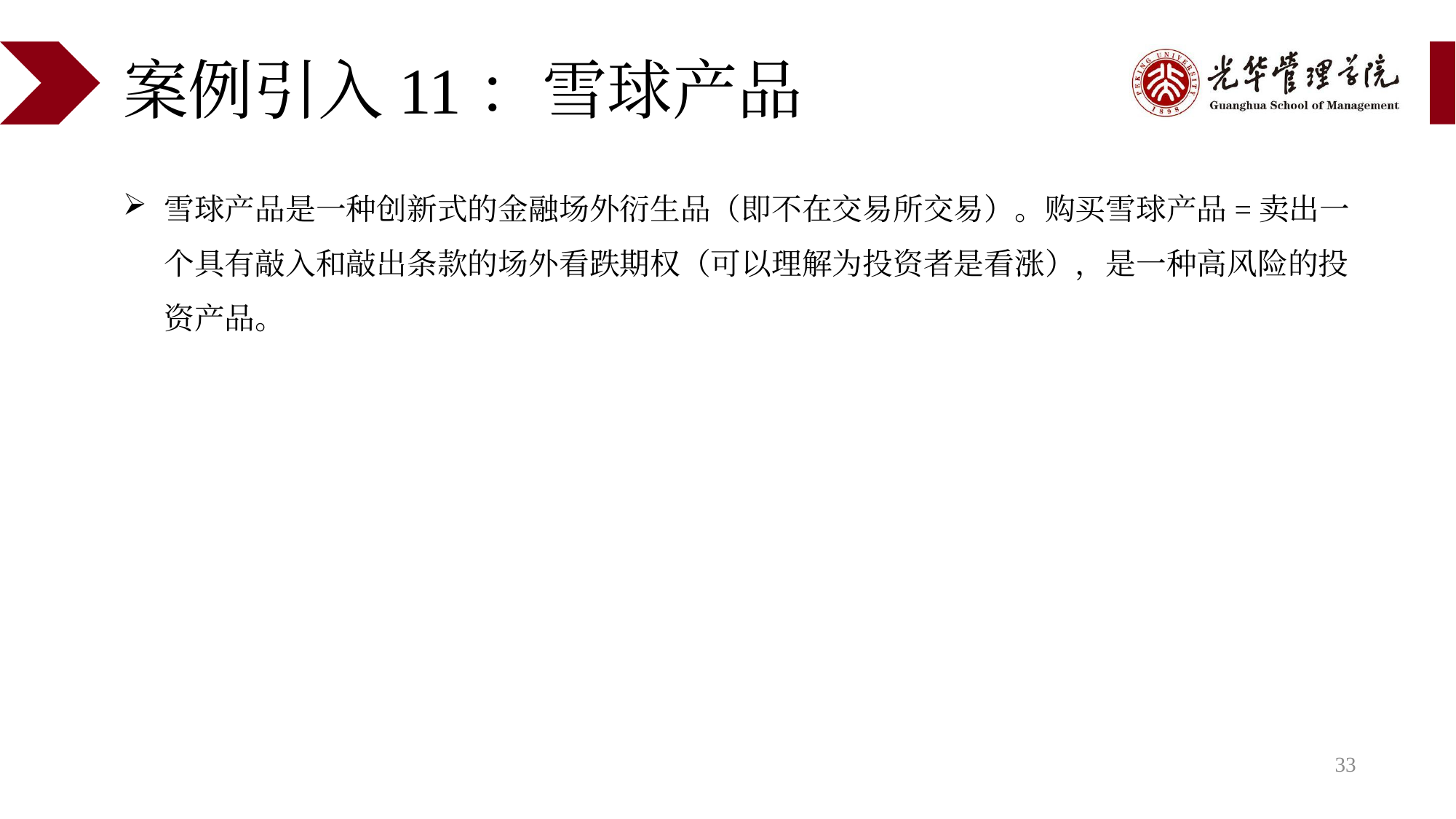

# 案例引入11：雪球产品
雪球产品是一种创新式的金融场外衍生品（即不在交易所交易）。购买雪球产品=卖出一个具有敲入和敲出条款的场外看跌期权（可以理解为投资者是看涨），是一种高风险的投资产品。
33